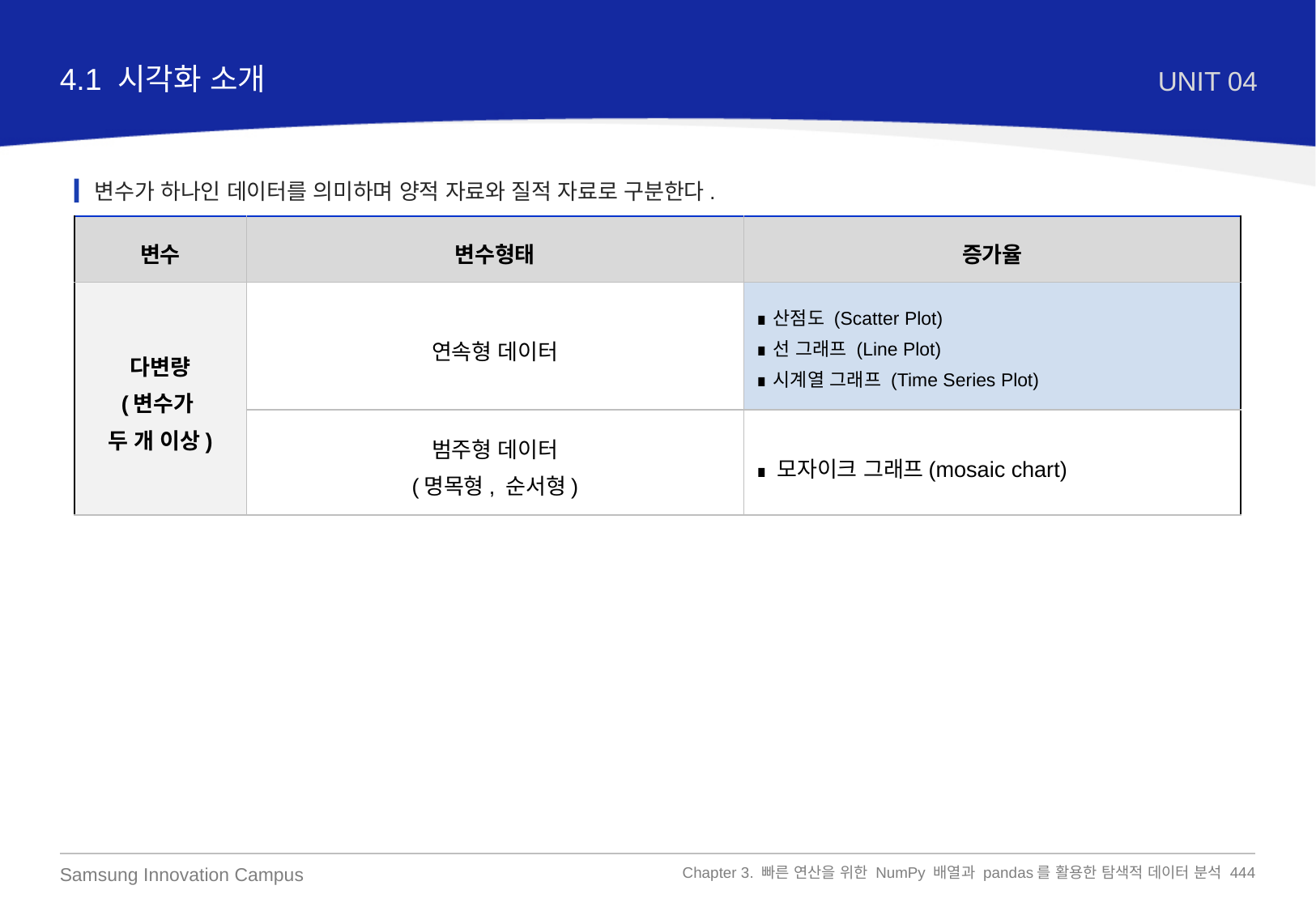

4.1 시각화 소개
UNIT 04
변수가 하나인 데이터를 의미하며 양적 자료와 질적 자료로 구분한다.

| 변수 | 변수형태 | 증가율 |
| --- | --- | --- |
| 다변량 (변수가 두 개 이상) | 연속형 데이터 | ∎산점도 (Scatter Plot) ∎선 그래프 (Line Plot) ∎시계열 그래프 (Time Series Plot) |
|  | 범주형 데이터 (명목형, 순서형) | ∎ 모자이크 그래프(mosaic chart) |